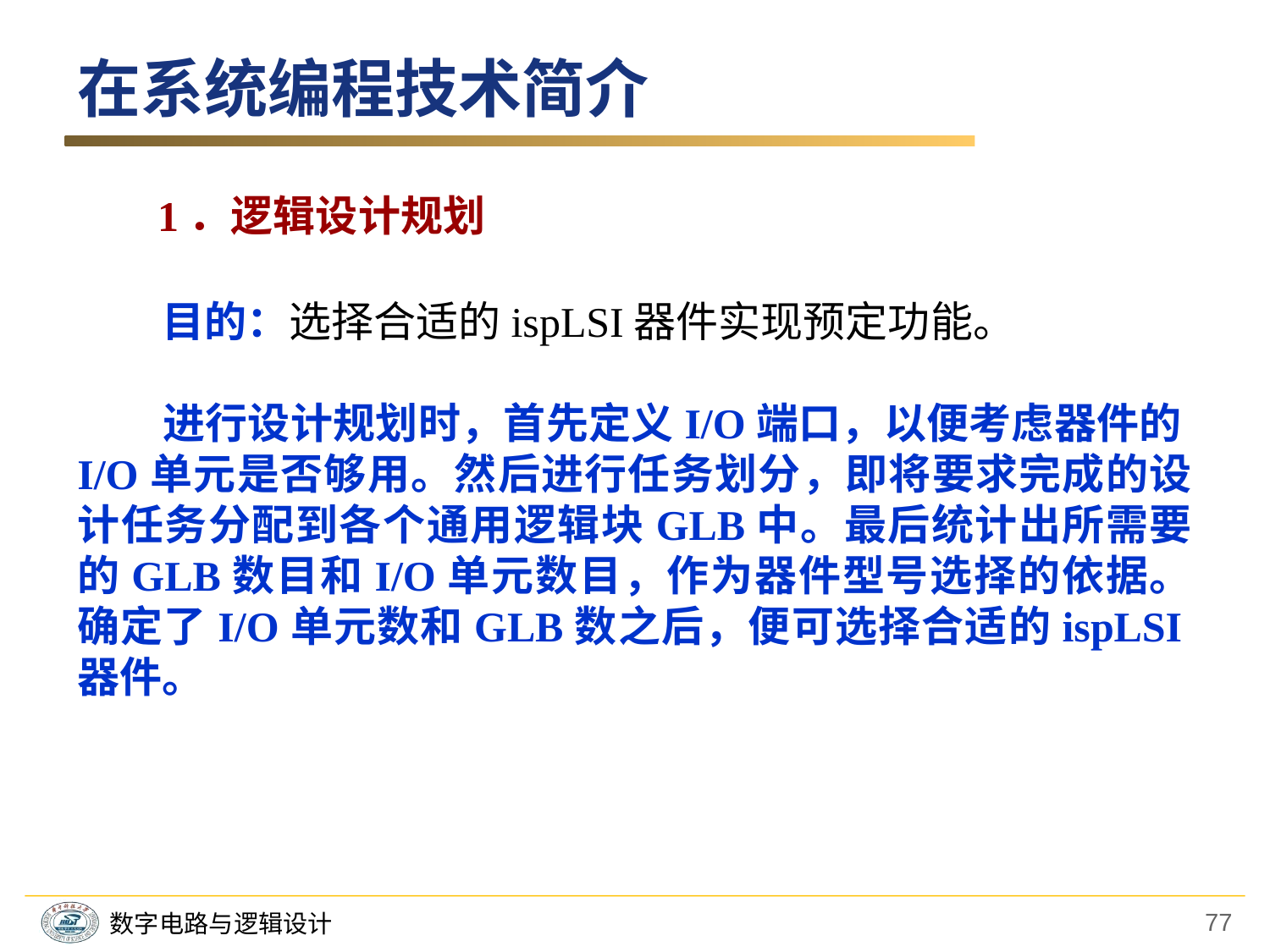

在系统编程技术简介
1．逻辑设计规划
　　目的：选择合适的ispLSI器件实现预定功能。

　　进行设计规划时，首先定义I/O端口，以便考虑器件的I/O单元是否够用。然后进行任务划分，即将要求完成的设计任务分配到各个通用逻辑块GLB中。最后统计出所需要的GLB数目和I/O单元数目，作为器件型号选择的依据。确定了I/O单元数和GLB数之后，便可选择合适的ispLSI器件。
77
数字电路与逻辑设计